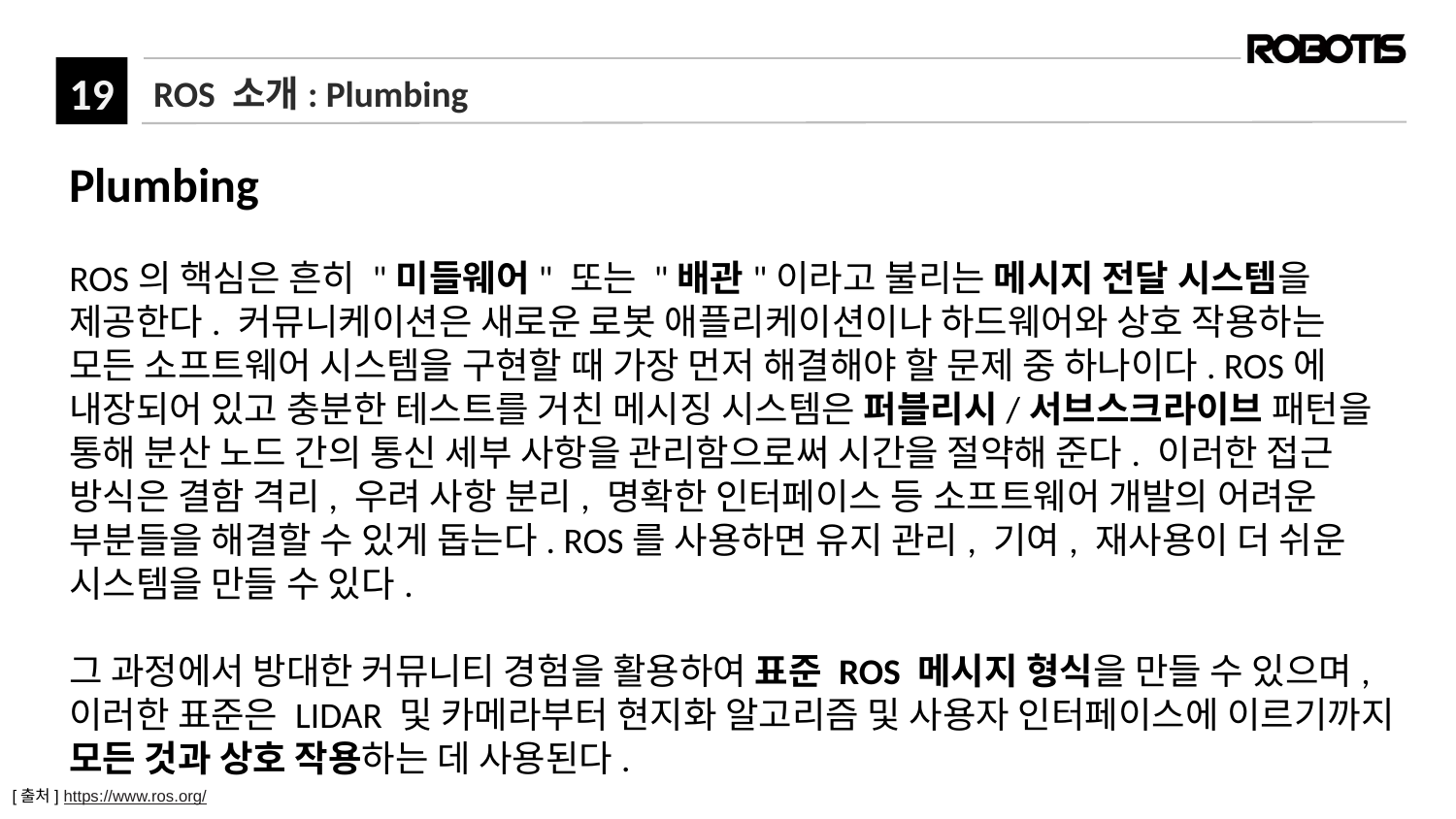

# ROS 소개: Plumbing
Plumbing

ROS의 핵심은 흔히 "미들웨어" 또는 "배관"이라고 불리는 메시지 전달 시스템을 제공한다. 커뮤니케이션은 새로운 로봇 애플리케이션이나 하드웨어와 상호 작용하는 모든 소프트웨어 시스템을 구현할 때 가장 먼저 해결해야 할 문제 중 하나이다. ROS에 내장되어 있고 충분한 테스트를 거친 메시징 시스템은 퍼블리시/서브스크라이브 패턴을 통해 분산 노드 간의 통신 세부 사항을 관리함으로써 시간을 절약해 준다. 이러한 접근 방식은 결함 격리, 우려 사항 분리, 명확한 인터페이스 등 소프트웨어 개발의 어려운 부분들을 해결할 수 있게 돕는다. ROS를 사용하면 유지 관리, 기여, 재사용이 더 쉬운 시스템을 만들 수 있다.

그 과정에서 방대한 커뮤니티 경험을 활용하여 표준 ROS 메시지 형식을 만들 수 있으며, 이러한 표준은 LIDAR 및 카메라부터 현지화 알고리즘 및 사용자 인터페이스에 이르기까지 모든 것과 상호 작용하는 데 사용된다.
[출처] https://www.ros.org/